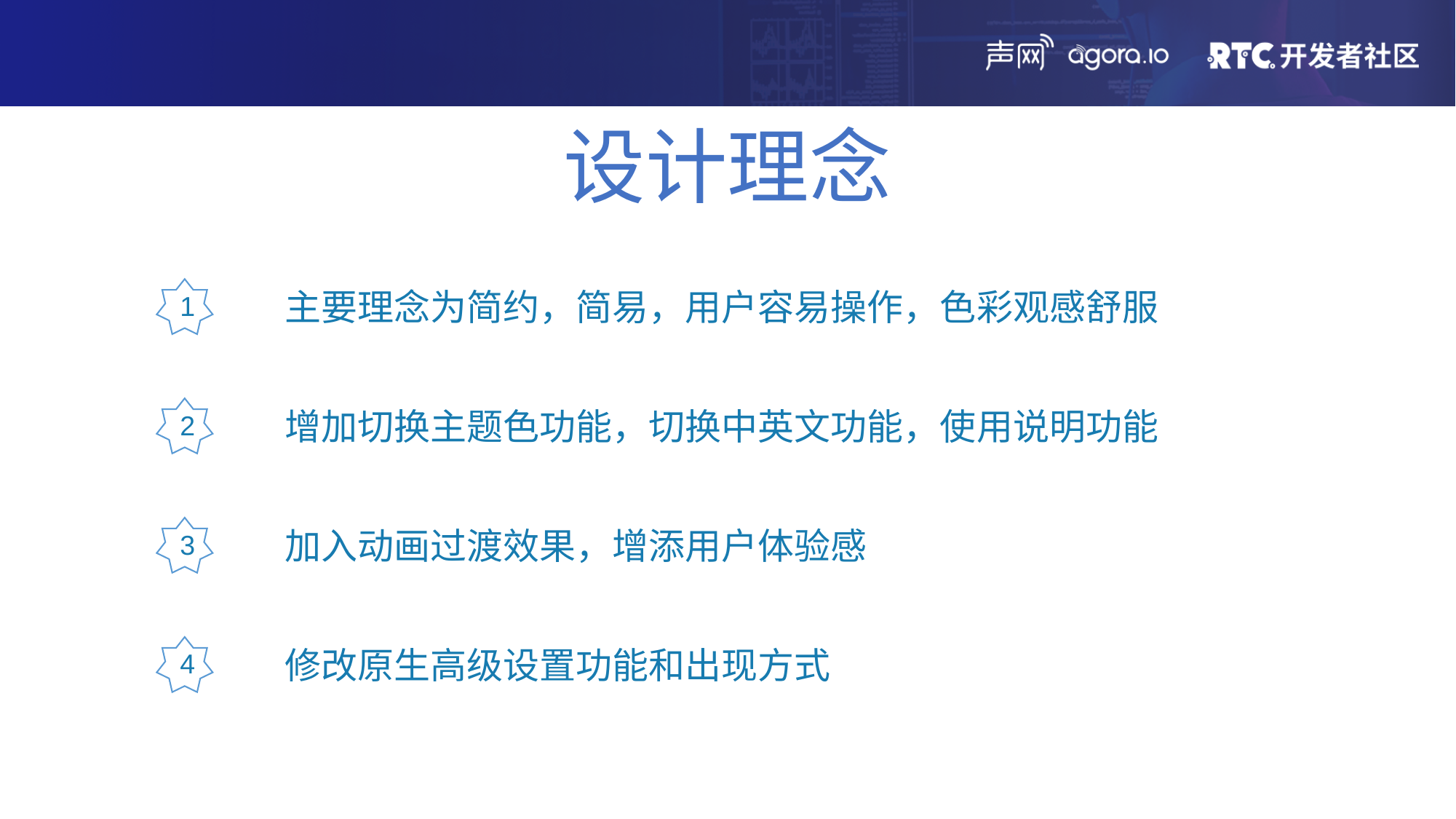

设计理念
1
主要理念为简约，简易，用户容易操作，色彩观感舒服
2
增加切换主题色功能，切换中英文功能，使用说明功能
3
加入动画过渡效果，增添用户体验感
4
修改原生高级设置功能和出现方式